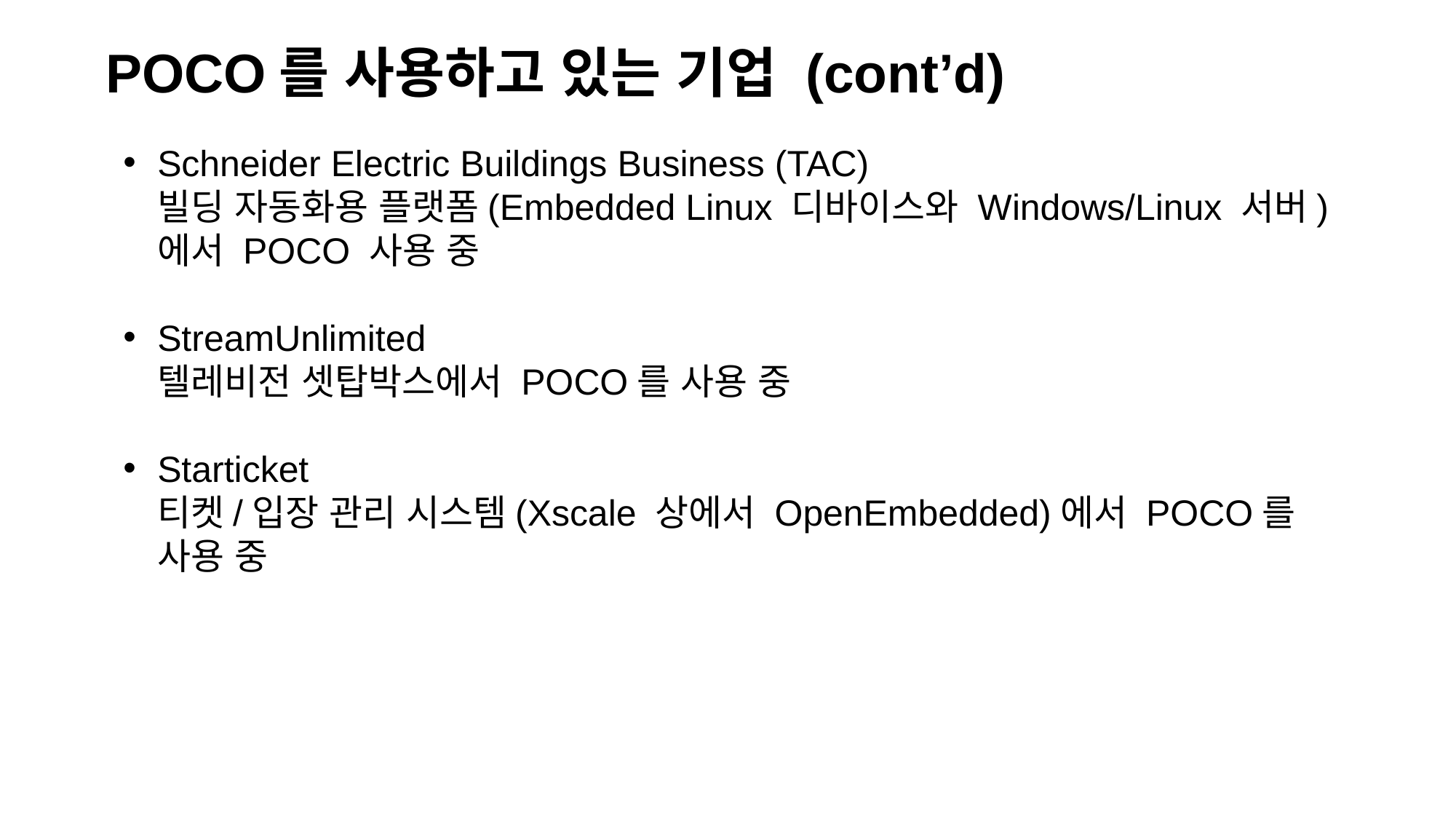

POCO를 사용하고 있는 기업 (cont’d)
Schneider Electric Buildings Business (TAC)
빌딩 자동화용 플랫폼(Embedded Linux 디바이스와 Windows/Linux 서버)에서 POCO 사용 중
StreamUnlimited
텔레비전 셋탑박스에서 POCO를 사용 중
Starticket
티켓/입장 관리 시스템(Xscale 상에서 OpenEmbedded)에서 POCO를 사용 중